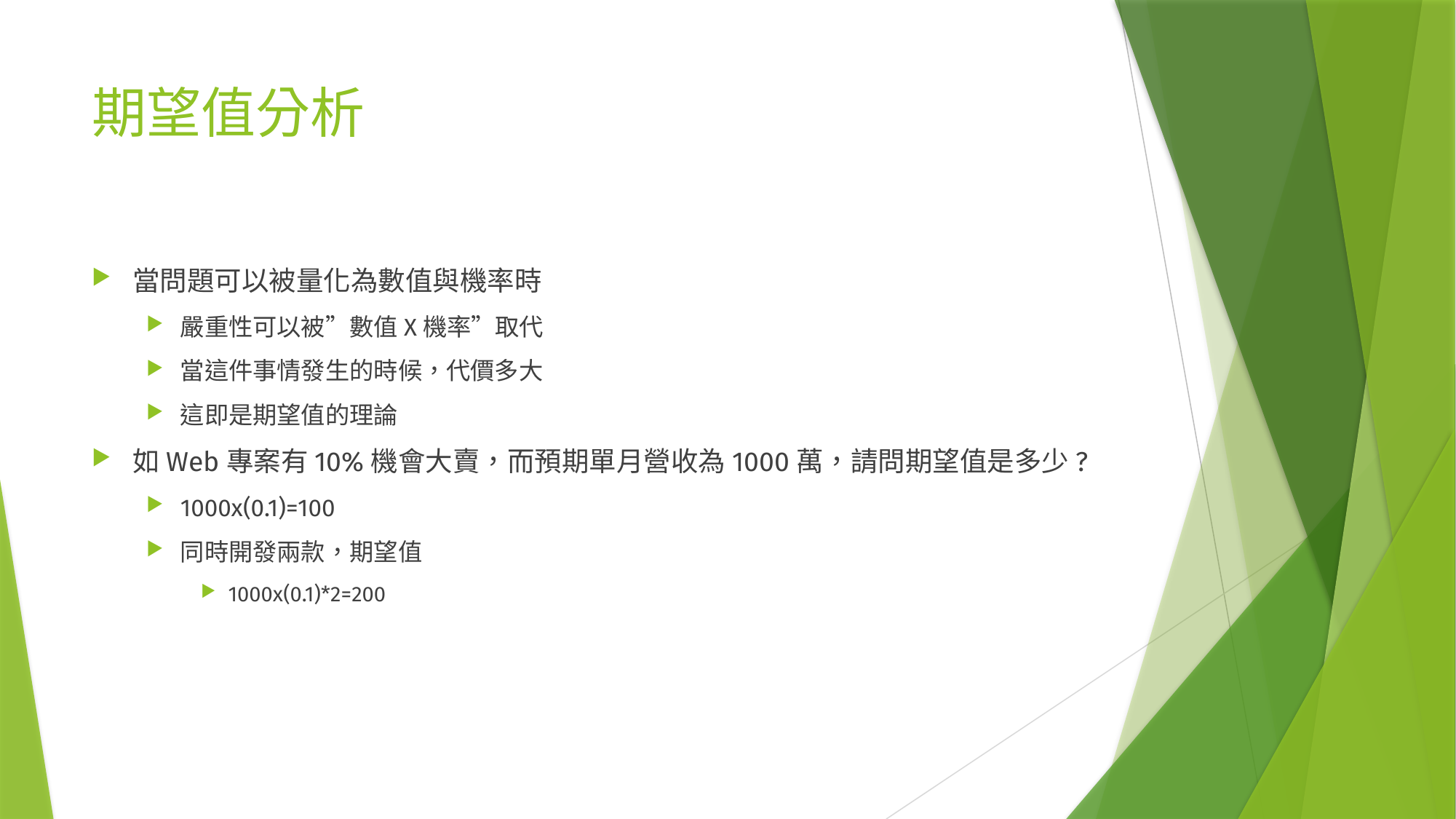

# 期望值分析
當問題可以被量化為數值與機率時
嚴重性可以被”數值X機率”取代
當這件事情發生的時候，代價多大
這即是期望值的理論
如Web專案有10%機會大賣，而預期單月營收為1000萬，請問期望值是多少?
1000x(0.1)=100
同時開發兩款，期望值
1000x(0.1)*2=200